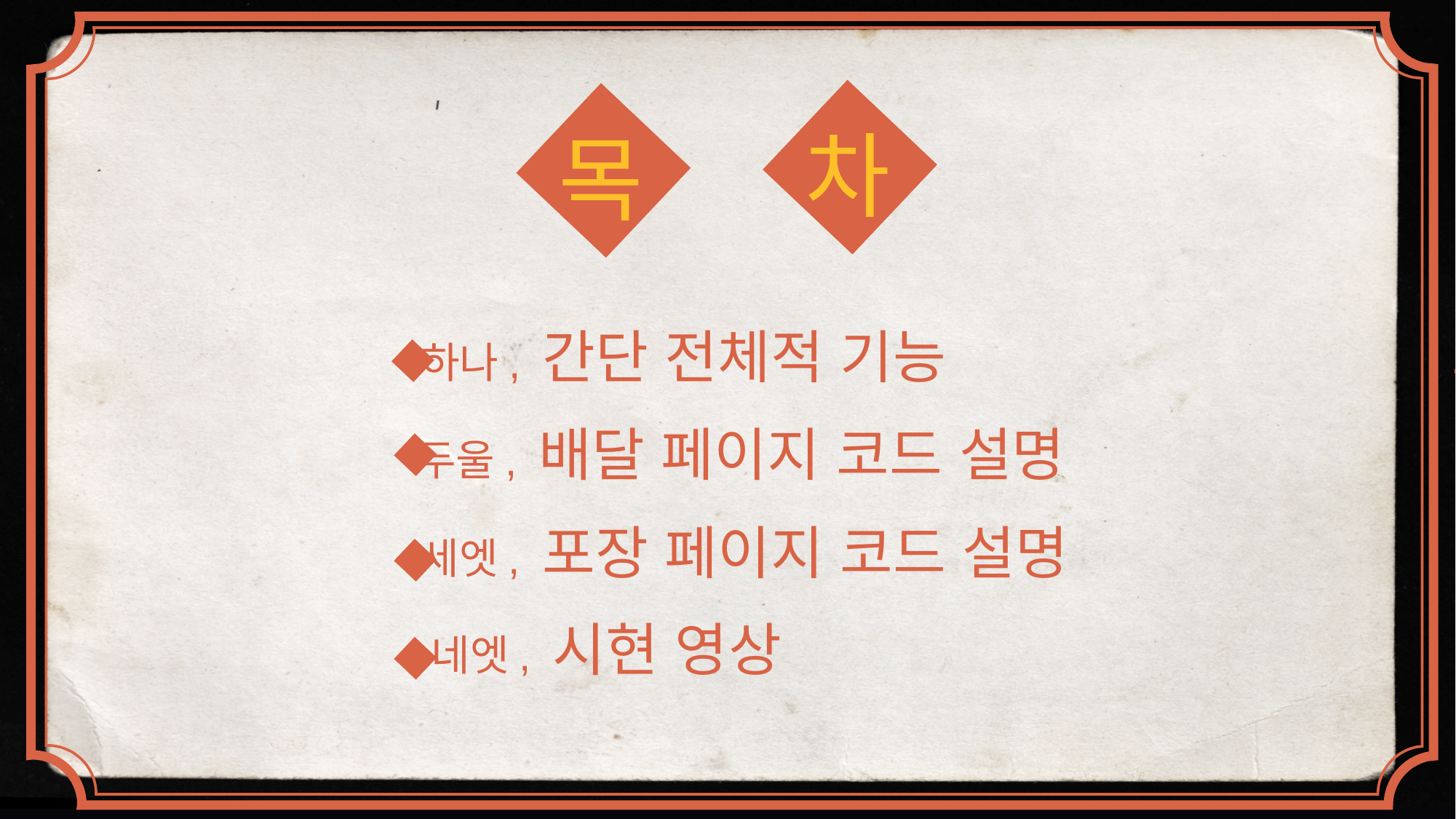

차
목
하나, 간단 전체적 기능

두울, 배달 페이지 코드 설명

세엣, 포장 페이지 코드 설명

네엣, 시현 영상